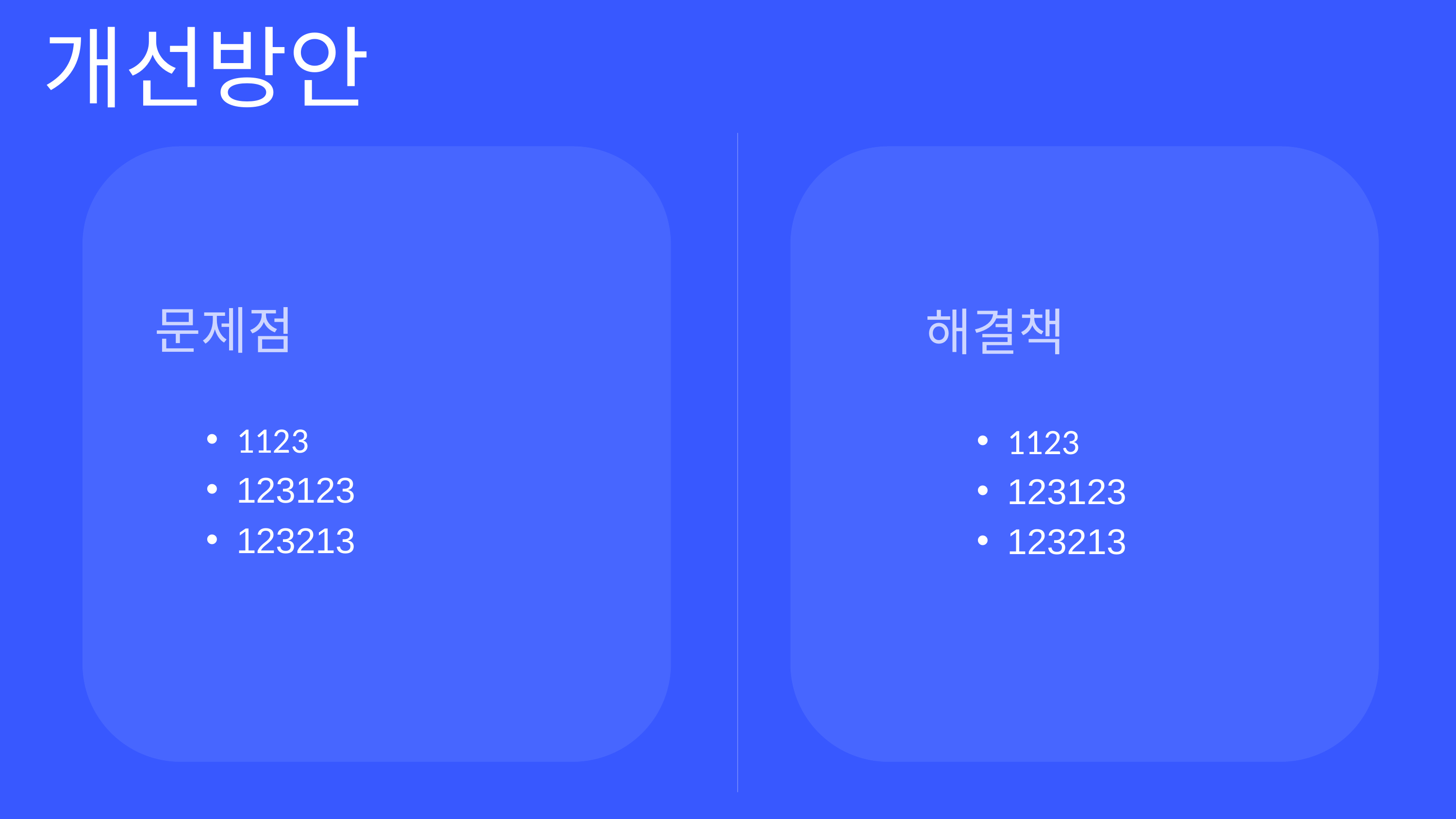

개선방안

문제점
해결책
1123
123123
123213

1123
123123
123213